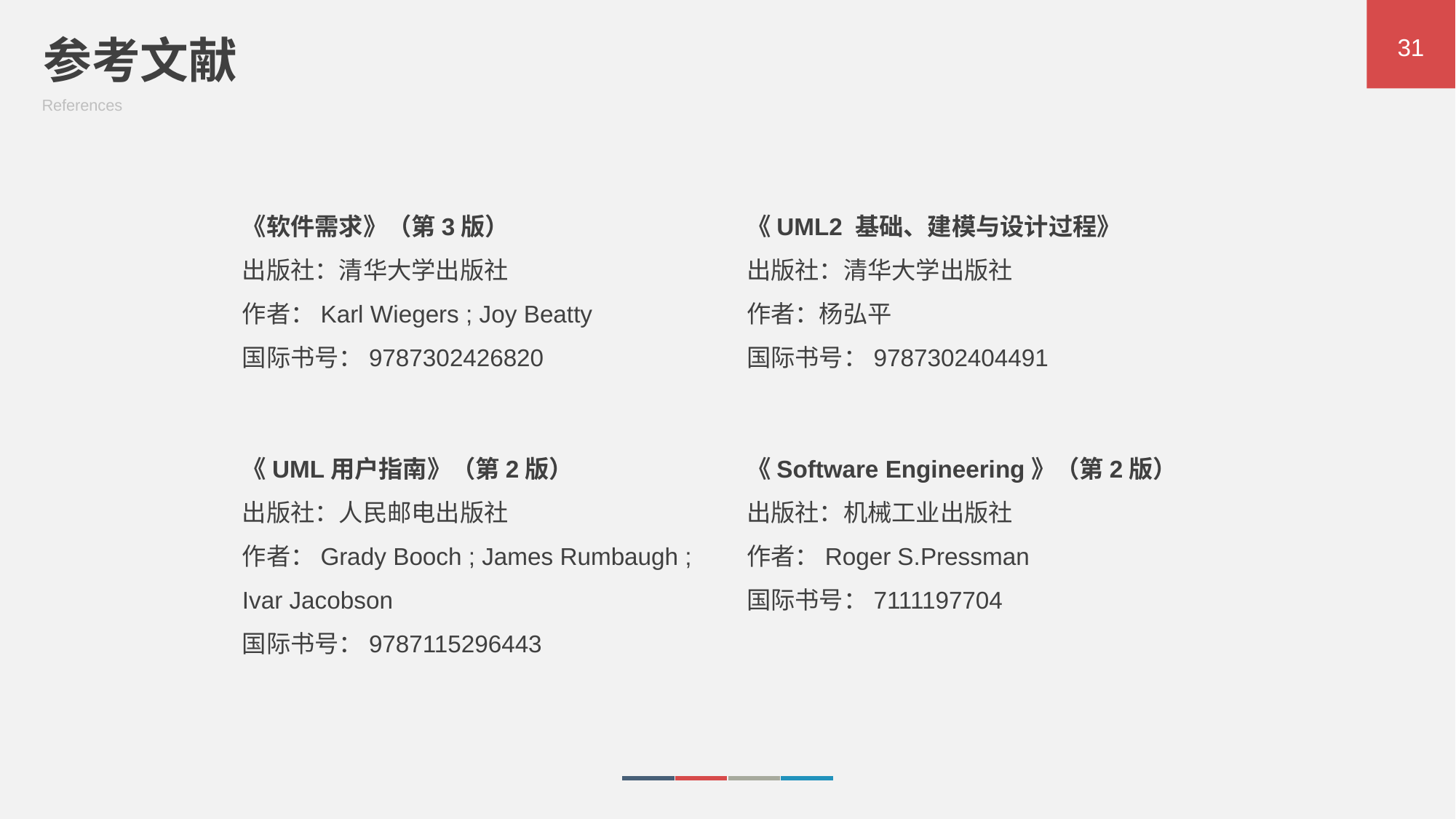

参考文献
References
31
《软件需求》（第3版）
出版社：清华大学出版社
作者：Karl Wiegers ; Joy Beatty
国际书号：9787302426820
《UML2 基础、建模与设计过程》
出版社：清华大学出版社
作者：杨弘平
国际书号：9787302404491
《UML用户指南》（第2版）
出版社：人民邮电出版社
作者：Grady Booch ; James Rumbaugh ; Ivar Jacobson
国际书号：9787115296443
《Software Engineering》（第2版）
出版社：机械工业出版社
作者：Roger S.Pressman
国际书号：7111197704